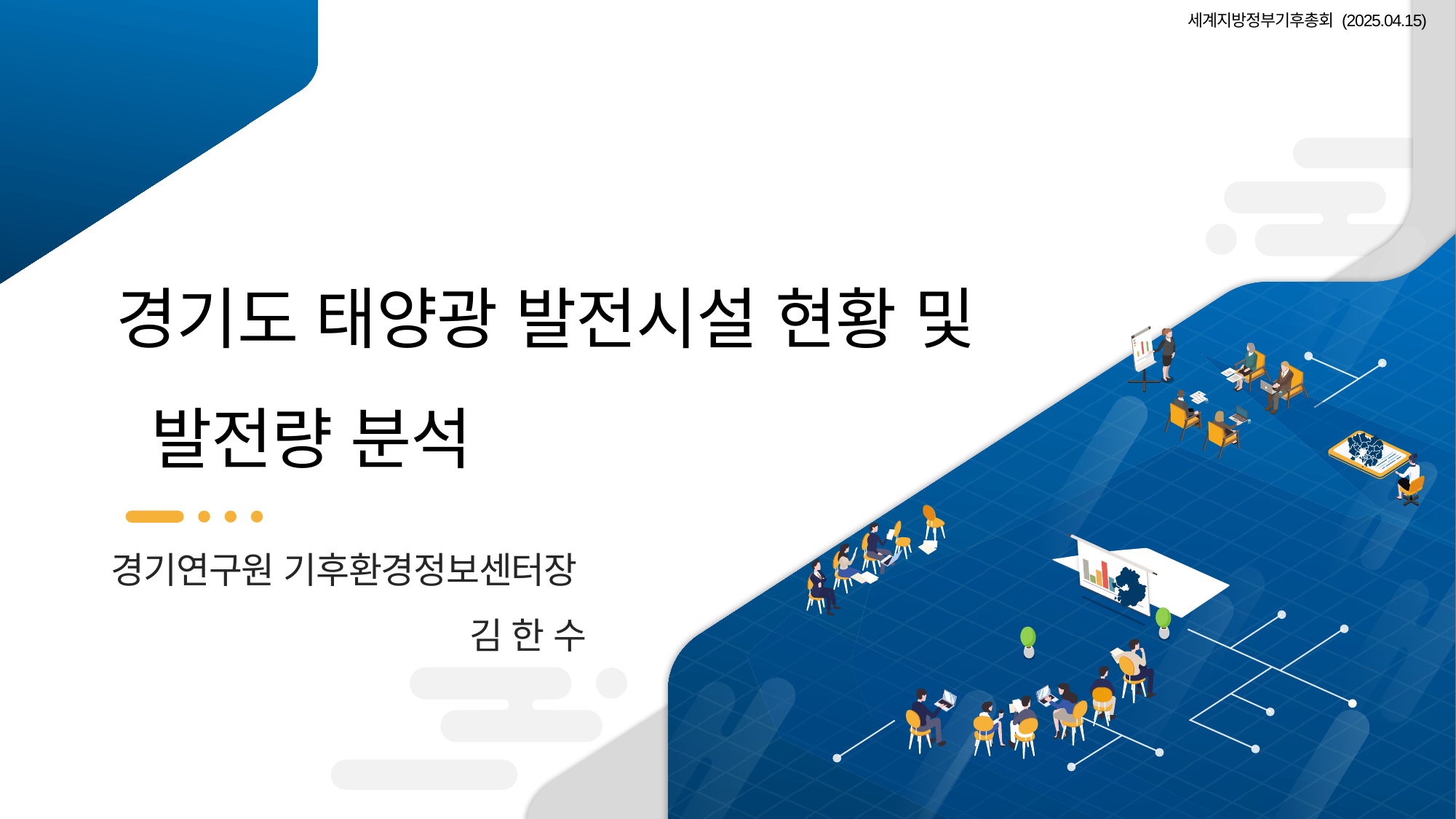

세계지방정부기후총회 (2025.04.15)
경기도 태양광 발전시설 현황 및
 발전량 분석

경기연구원 기후환경정보센터장
김 한 수